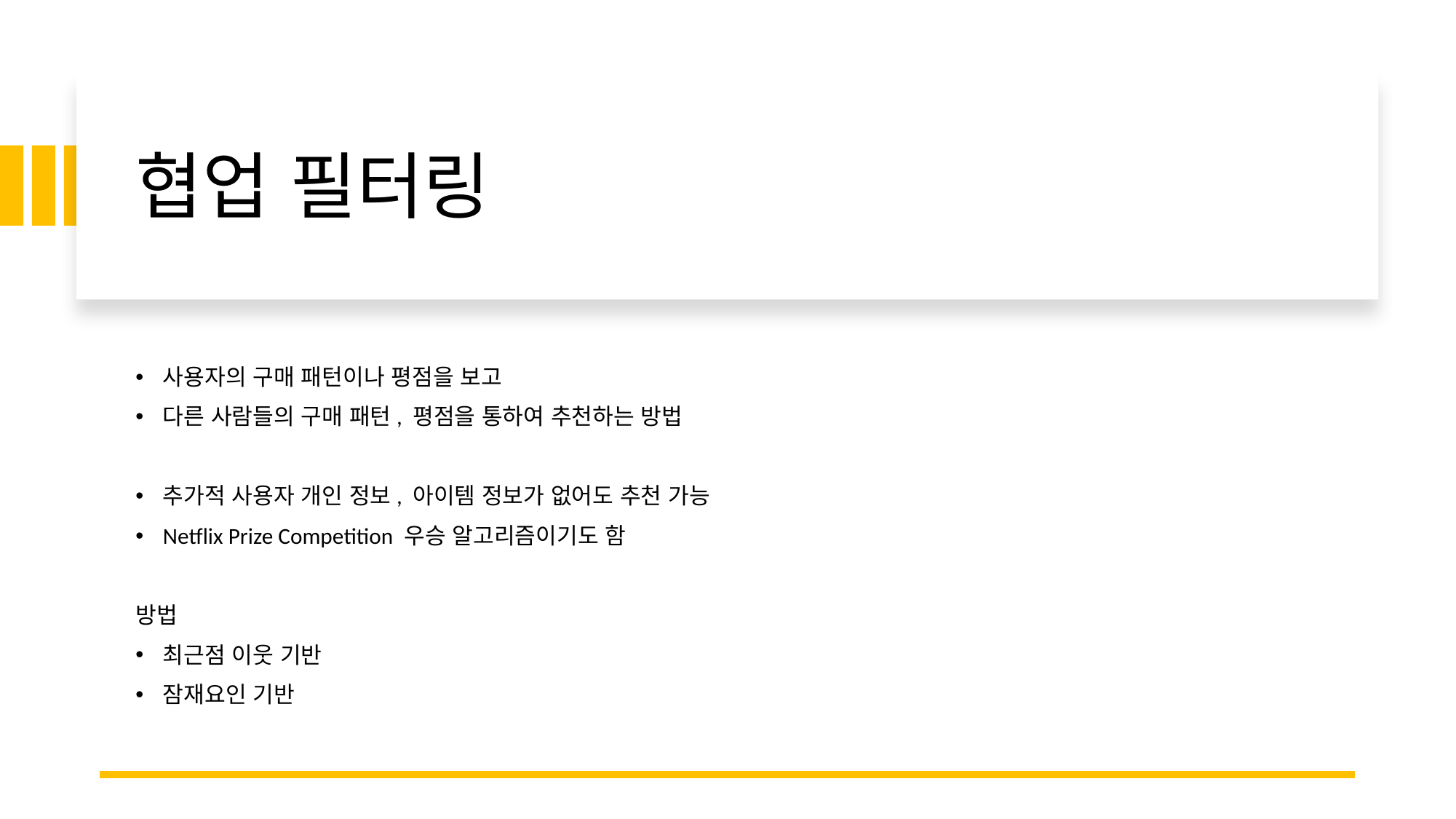

# 협업 필터링

사용자의 구매 패턴이나 평점을 보고
다른 사람들의 구매 패턴, 평점을 통하여 추천하는 방법

추가적 사용자 개인 정보, 아이템 정보가 없어도 추천 가능
Netflix Prize Competition 우승 알고리즘이기도 함

방법
최근점 이웃 기반
잠재요인 기반